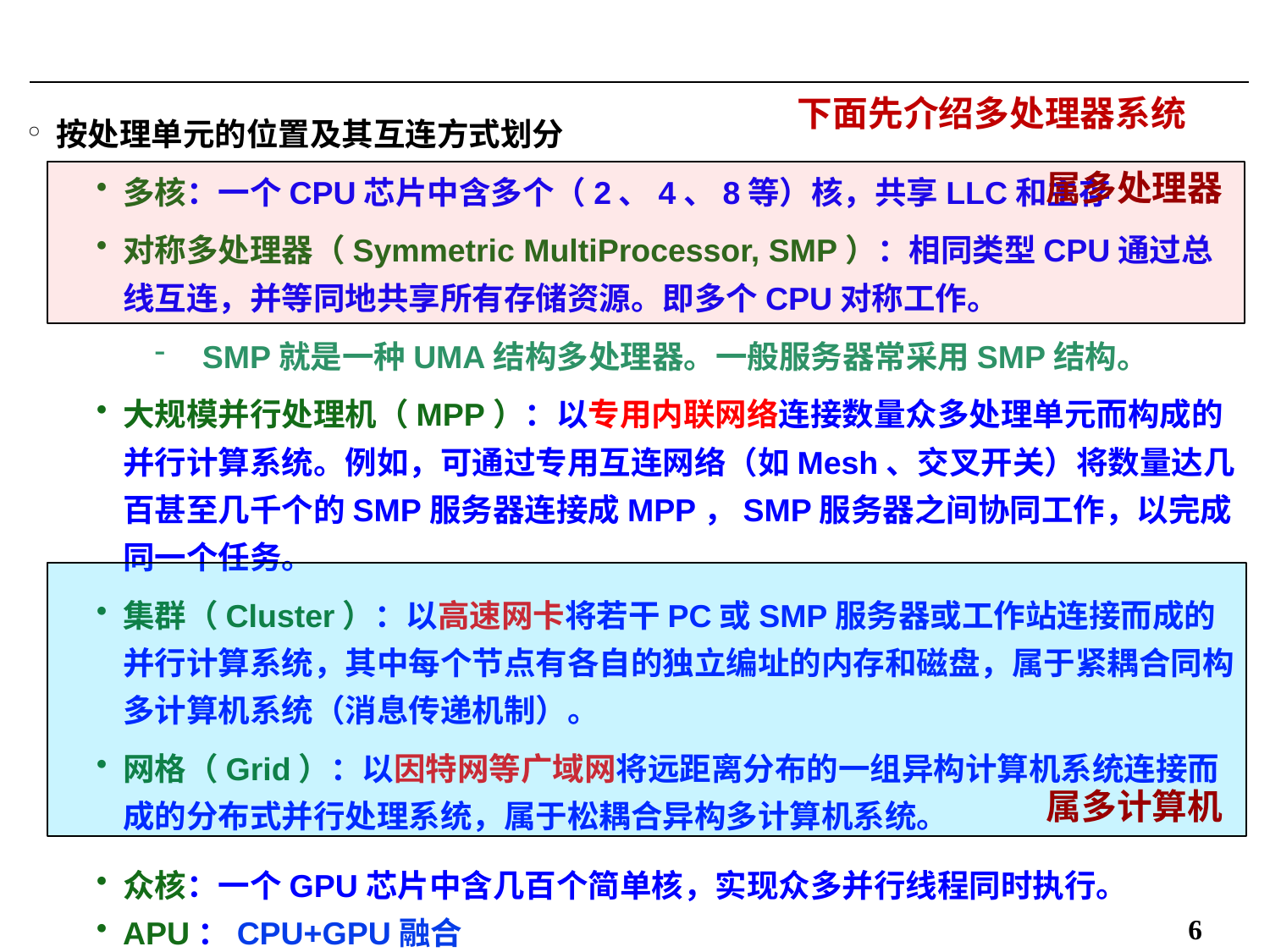

下面先介绍多处理器系统
按处理单元的位置及其互连方式划分
多核：一个CPU芯片中含多个（2、4、8等）核，共享LLC和主存
对称多处理器（Symmetric MultiProcessor, SMP）：相同类型CPU通过总线互连，并等同地共享所有存储资源。即多个CPU对称工作。
SMP就是一种UMA结构多处理器。一般服务器常采用SMP结构。
大规模并行处理机（MPP）：以专用内联网络连接数量众多处理单元而构成的并行计算系统。例如，可通过专用互连网络（如Mesh、交叉开关）将数量达几百甚至几千个的SMP服务器连接成MPP，SMP服务器之间协同工作，以完成同一个任务。
集群（Cluster）：以高速网卡将若干PC或SMP服务器或工作站连接而成的并行计算系统，其中每个节点有各自的独立编址的内存和磁盘，属于紧耦合同构多计算机系统（消息传递机制）。
网格（Grid）：以因特网等广域网将远距离分布的一组异构计算机系统连接而成的分布式并行处理系统，属于松耦合异构多计算机系统。
众核：一个GPU芯片中含几百个简单核，实现众多并行线程同时执行。
APU：CPU+GPU融合
属多处理器

属多计算机